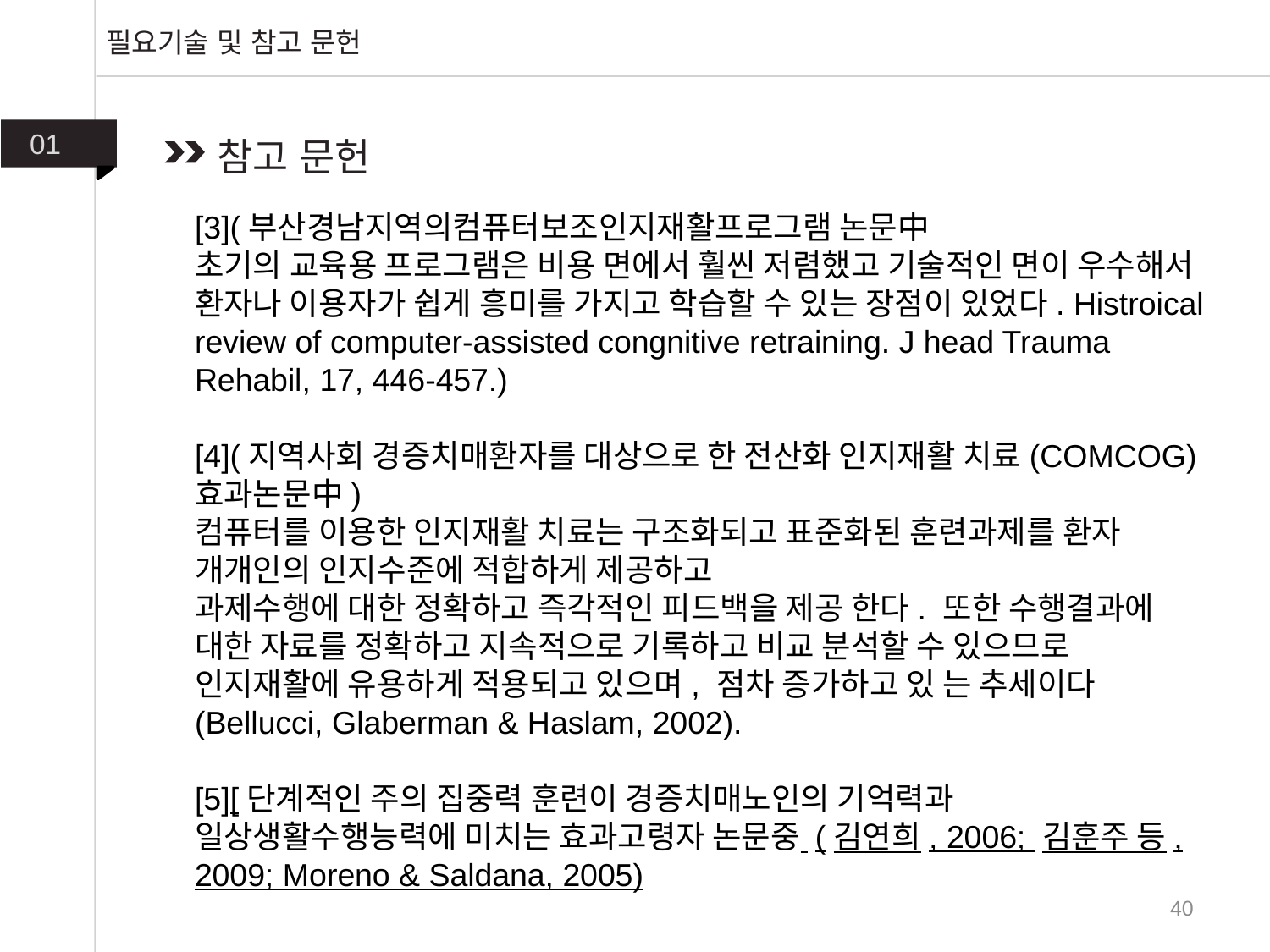

필요기술 및 참고 문헌

01
참고 문헌

[3](부산경남지역의컴퓨터보조인지재활프로그램 논문中
초기의 교육용 프로그램은 비용 면에서 훨씬 저렴했고 기술적인 면이 우수해서 환자나 이용자가 쉽게 흥미를 가지고 학습할 수 있는 장점이 있었다. Histroical review of computer-assisted congnitive retraining. J head Trauma Rehabil, 17, 446-457.)

[4](지역사회 경증치매환자를 대상으로 한 전산화 인지재활 치료(COMCOG) 효과논문中)
컴퓨터를 이용한 인지재활 치료는 구조화되고 표준화된 훈련과제를 환자 개개인의 인지수준에 적합하게 제공하고
과제수행에 대한 정확하고 즉각적인 피드백을 제공 한다. 또한 수행결과에 대한 자료를 정확하고 지속적으로 기록하고 비교 분석할 수 있으므로 인지재활에 유용하게 적용되고 있으며, 점차 증가하고 있 는 추세이다(Bellucci, Glaberman & Haslam, 2002).

[5][단계적인 주의 집중력 훈련이 경증치매노인의 기억력과 일상생활수행능력에 미치는 효과고령자 논문중 (김연희, 2006; 김훈주 등, 2009; Moreno & Saldana, 2005)
40